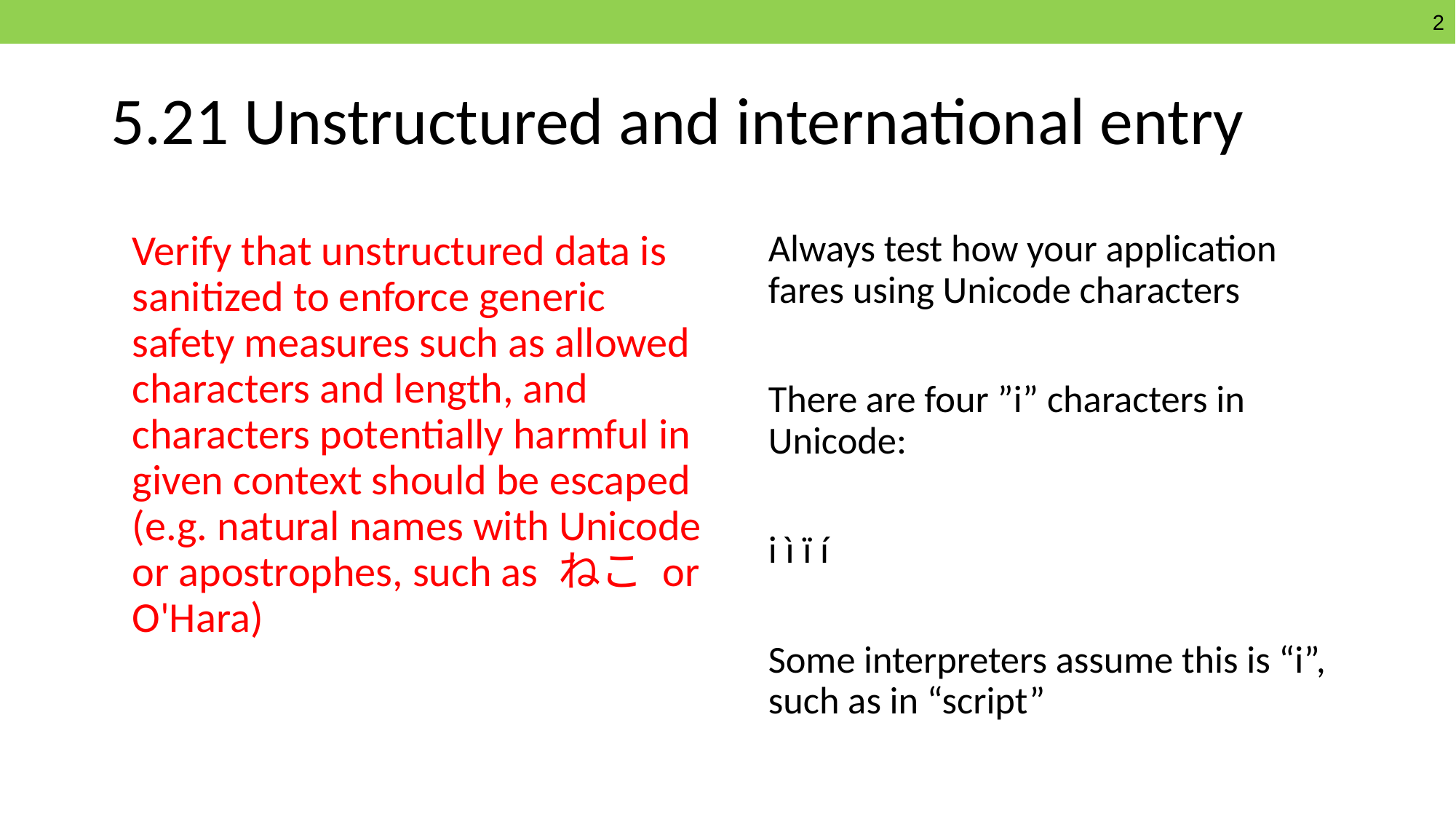

# 5.21 Unstructured and international entry
Verify that unstructured data is sanitized to enforce generic safety measures such as allowed characters and length, and characters potentially harmful in given context should be escaped (e.g. natural names with Unicode or apostrophes, such as ねこ or O'Hara)
Always test how your application fares using Unicode characters

There are four ”i” characters in Unicode:

	i ì ï í

Some interpreters assume this is “i”, such as in “script”